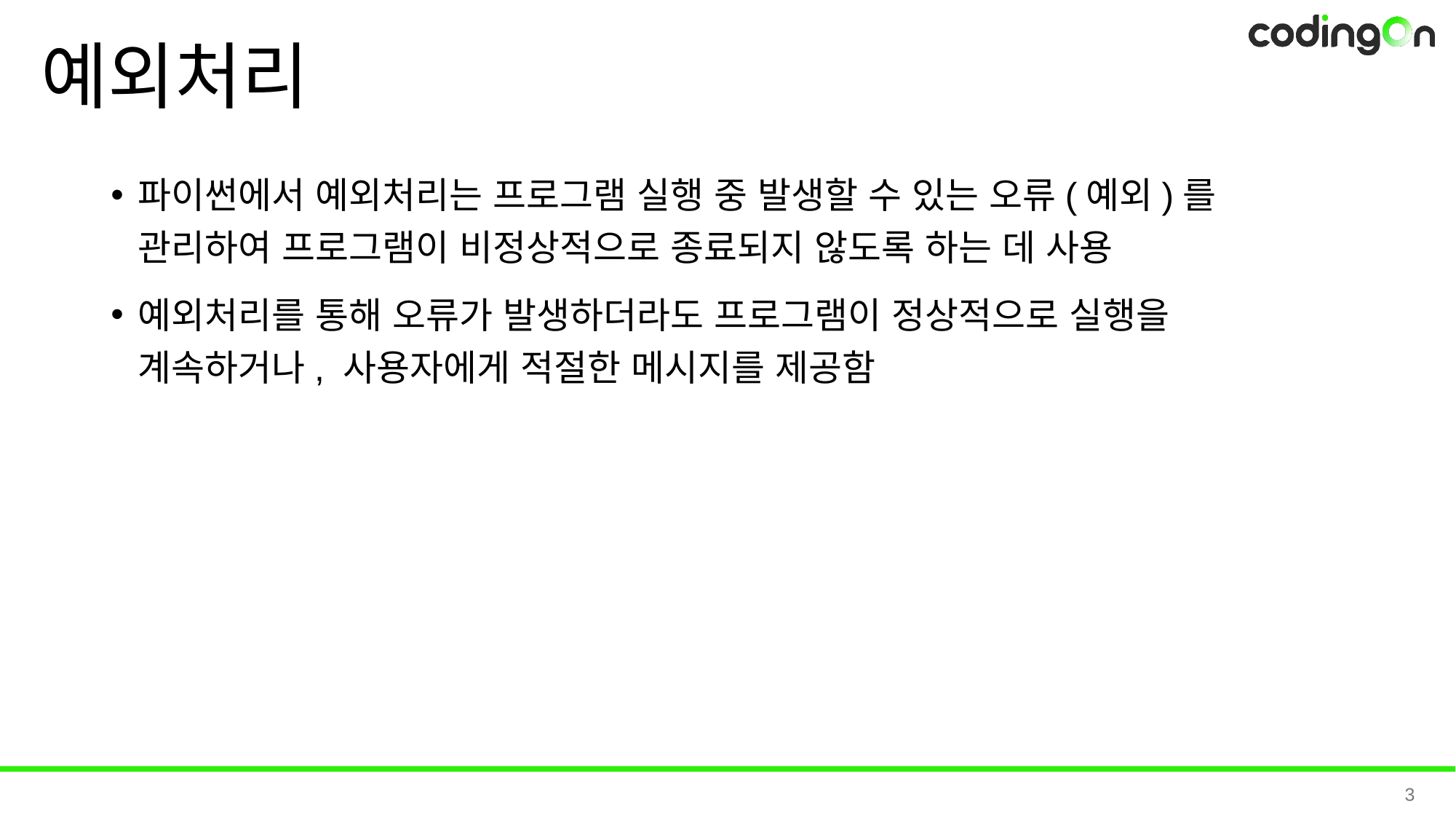

# 예외처리
파이썬에서 예외처리는 프로그램 실행 중 발생할 수 있는 오류(예외)를 관리하여 프로그램이 비정상적으로 종료되지 않도록 하는 데 사용
예외처리를 통해 오류가 발생하더라도 프로그램이 정상적으로 실행을 계속하거나, 사용자에게 적절한 메시지를 제공함
3